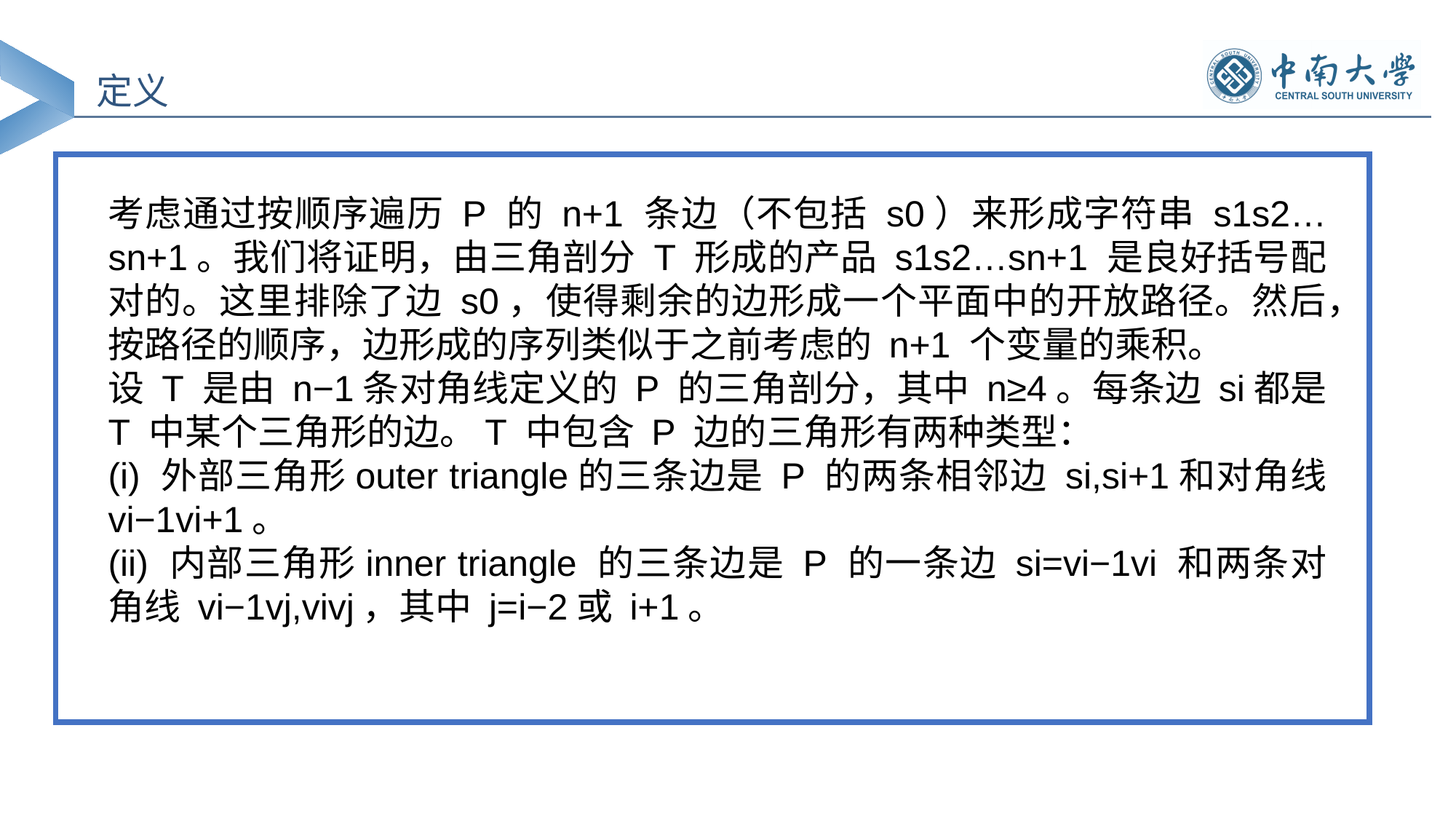

定义

考虑通过按顺序遍历 P 的 n+1 条边（不包括 s0）来形成字符串 s1s2…sn+1。我们将证明，由三角剖分 T 形成的产品 s1s2…sn+1 是良好括号配对的。这里排除了边 s0，使得剩余的边形成一个平面中的开放路径。然后，按路径的顺序，边形成的序列类似于之前考虑的 n+1 个变量的乘积。
设 T 是由 n−1条对角线定义的 P 的三角剖分，其中 n≥4。每条边 si都是 T 中某个三角形的边。T 中包含 P 边的三角形有两种类型：
(i) 外部三角形outer triangle的三条边是 P 的两条相邻边 si,si+1和对角线 vi−1vi+1。
(ii) 内部三角形inner triangle 的三条边是 P 的一条边 si=vi−1vi 和两条对角线 vi−1vj,vivj，其中 j=i−2或 i+1。